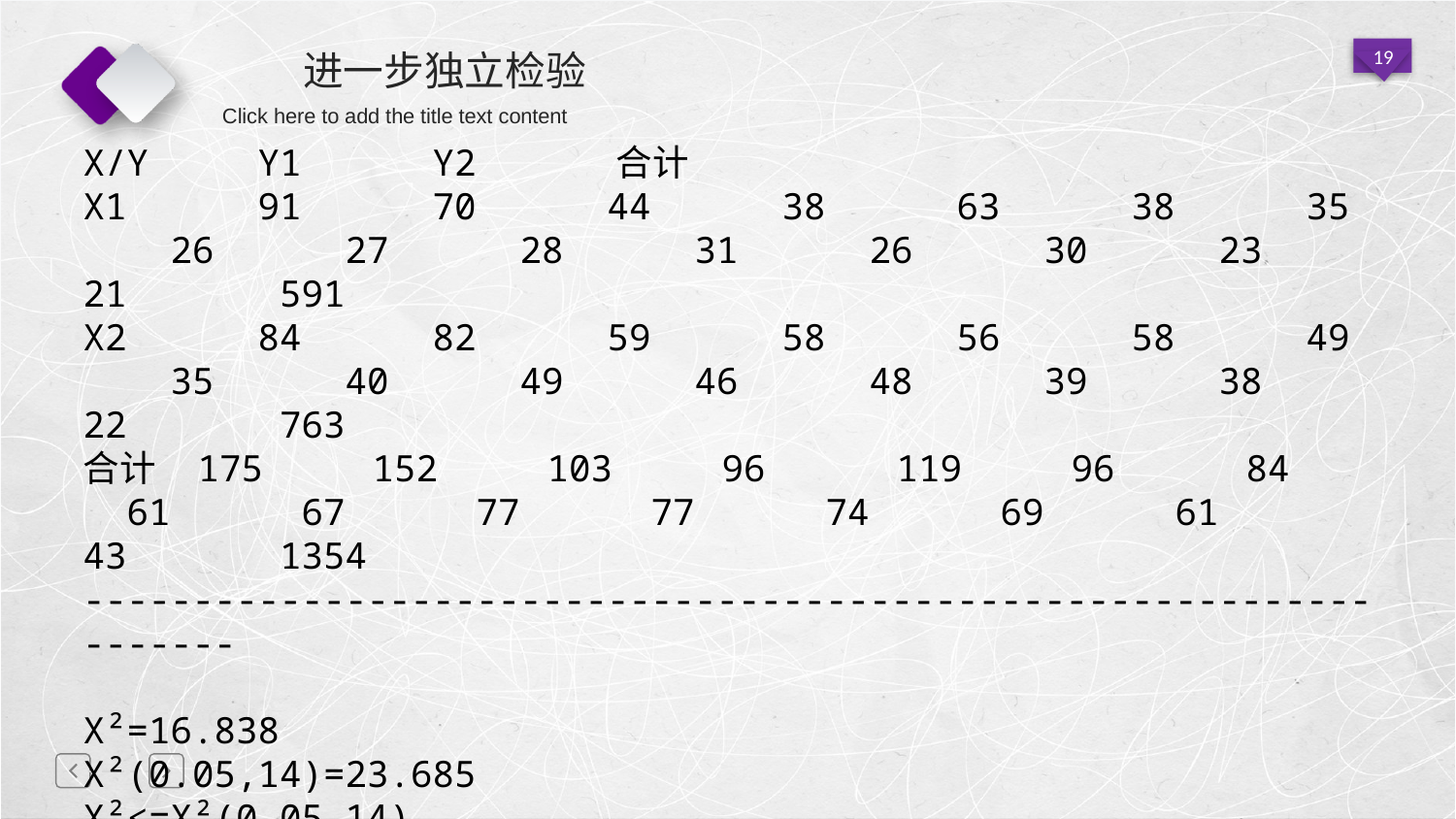

# 进一步独立检验

X/Y     Y1      Y2      合计
X1      91      70      44      38      63      38      35      26      27      28      31      26      30      23      21       591
X2      84      82      59      58      56      58      49      35      40      49      46      48      39      38      22       763
合计    175     152     103     96      119     96      84      61      67      77      77      74      69      61      43       1354
------------------------------------------------------------------

X²=16.838
X²(0.05,14)=23.685
X²<=X²(0.05,14)
两因素独立
-------------------------------------------------------------------